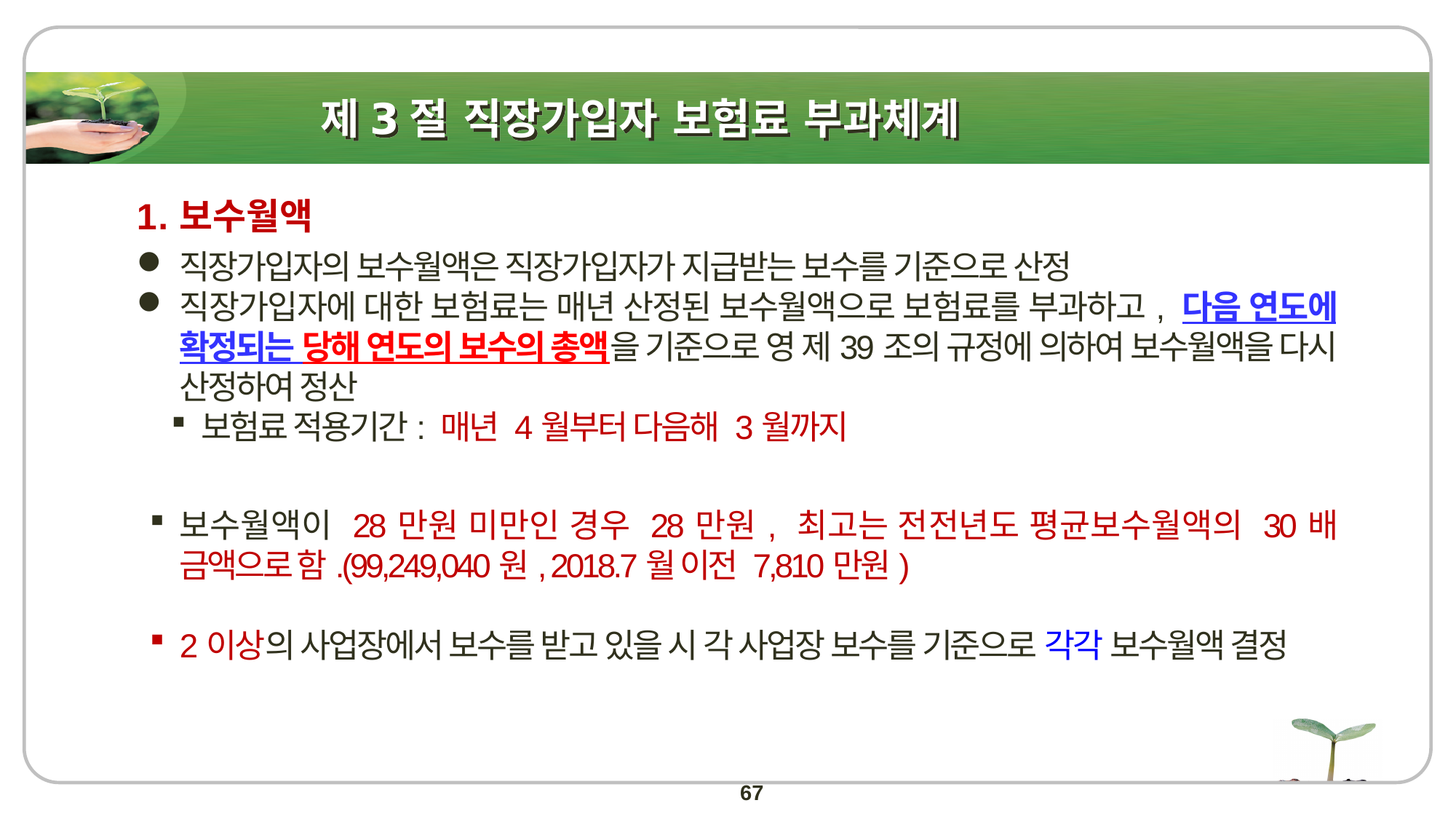

# 제3절 직장가입자 보험료 부과체계
보수월액
직장가입자의 보수월액은 직장가입자가 지급받는 보수를 기준으로 산정
직장가입자에 대한 보험료는 매년 산정된 보수월액으로 보험료를 부과하고, 다음 연도에 확정되는 당해 연도의 보수의 총액을 기준으로 영 제39조의 규정에 의하여 보수월액을 다시 산정하여 정산
보험료 적용기간: 매년 4월부터 다음해 3월까지

보수월액이 28만원 미만인 경우 28만원, 최고는 전전년도 평균보수월액의 30배 금액으로 함.(99,249,040원, 2018.7월 이전 7,810만원)

2이상의 사업장에서 보수를 받고 있을 시 각 사업장 보수를 기준으로 각각 보수월액 결정

67